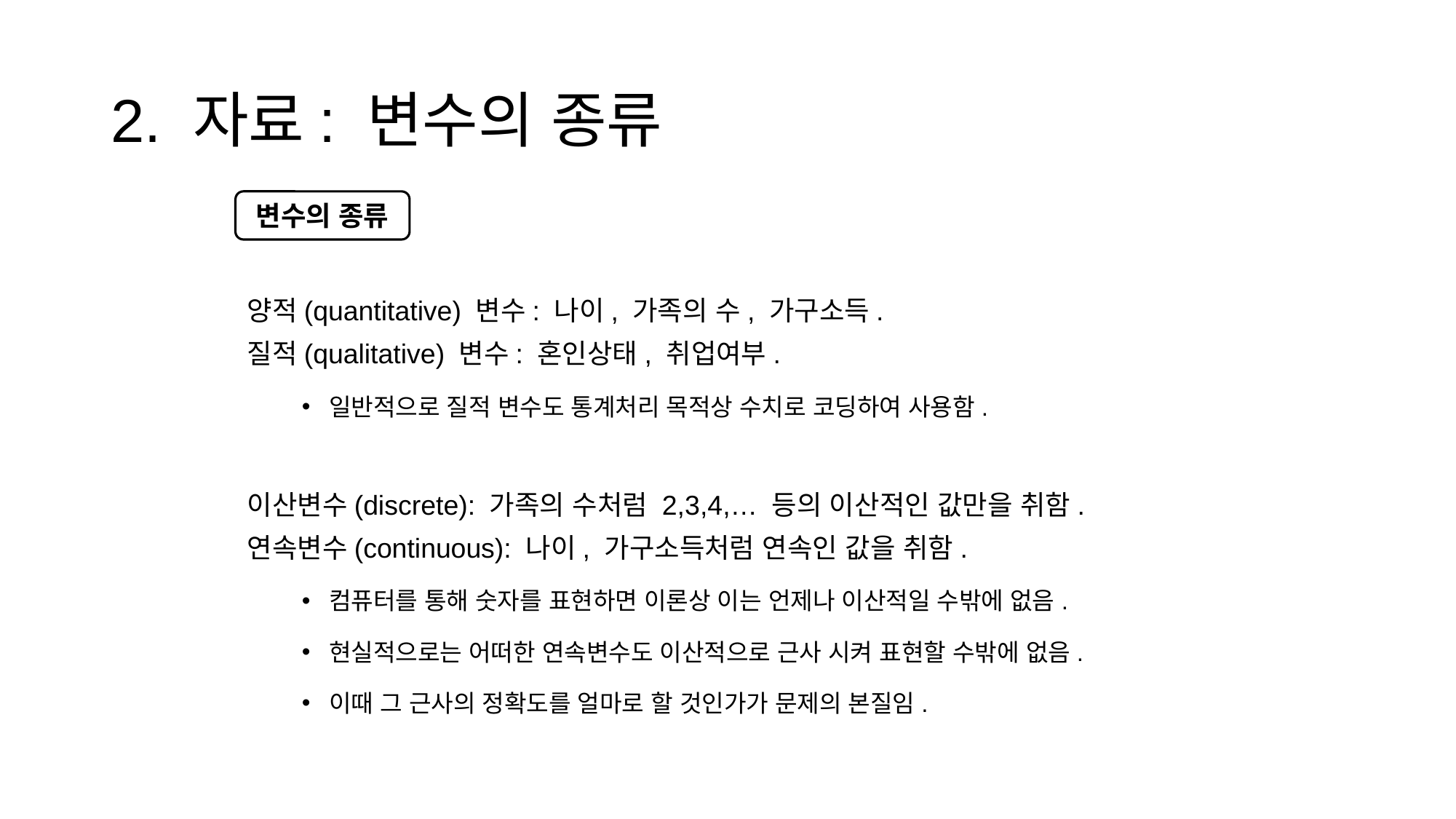

# 2. 자료: 변수의 종류

양적(quantitative) 변수: 나이, 가족의 수, 가구소득.
질적(qualitative) 변수: 혼인상태, 취업여부.
일반적으로 질적 변수도 통계처리 목적상 수치로 코딩하여 사용함.

이산변수(discrete): 가족의 수처럼 2,3,4,… 등의 이산적인 값만을 취함.
연속변수(continuous): 나이, 가구소득처럼 연속인 값을 취함.
컴퓨터를 통해 숫자를 표현하면 이론상 이는 언제나 이산적일 수밖에 없음.
현실적으로는 어떠한 연속변수도 이산적으로 근사 시켜 표현할 수밖에 없음.
이때 그 근사의 정확도를 얼마로 할 것인가가 문제의 본질임.

변수의 종류